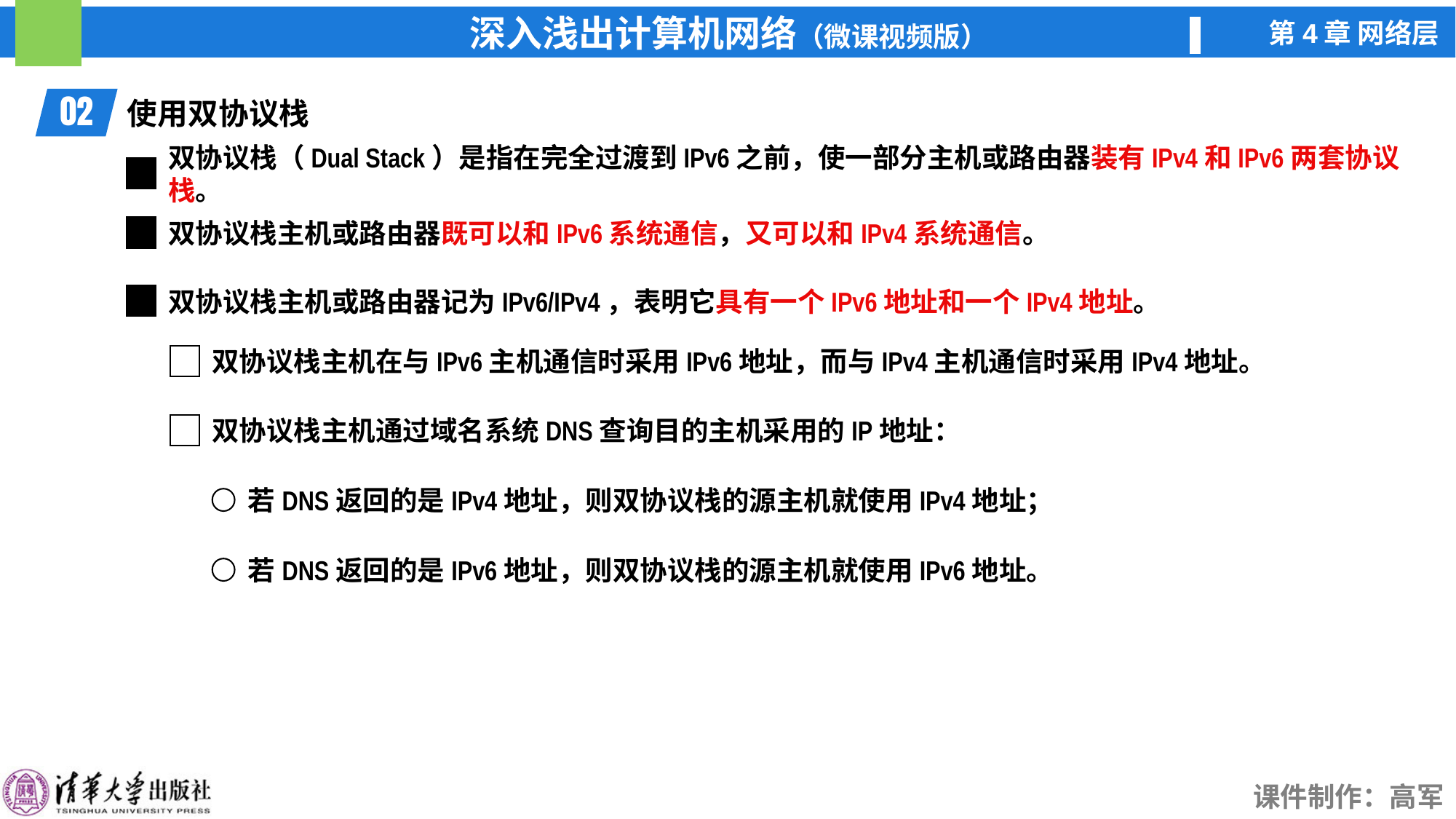

02
使用双协议栈
双协议栈（Dual Stack）是指在完全过渡到IPv6之前，使一部分主机或路由器装有IPv4和IPv6两套协议栈。

双协议栈主机或路由器既可以和IPv6系统通信，又可以和IPv4系统通信。

双协议栈主机或路由器记为IPv6/IPv4，表明它具有一个IPv6地址和一个IPv4地址。

双协议栈主机在与IPv6主机通信时采用IPv6地址，而与IPv4主机通信时采用IPv4地址。

双协议栈主机通过域名系统DNS查询目的主机采用的IP地址：

若DNS返回的是IPv4地址，则双协议栈的源主机就使用IPv4地址；

若DNS返回的是IPv6地址，则双协议栈的源主机就使用IPv6地址。